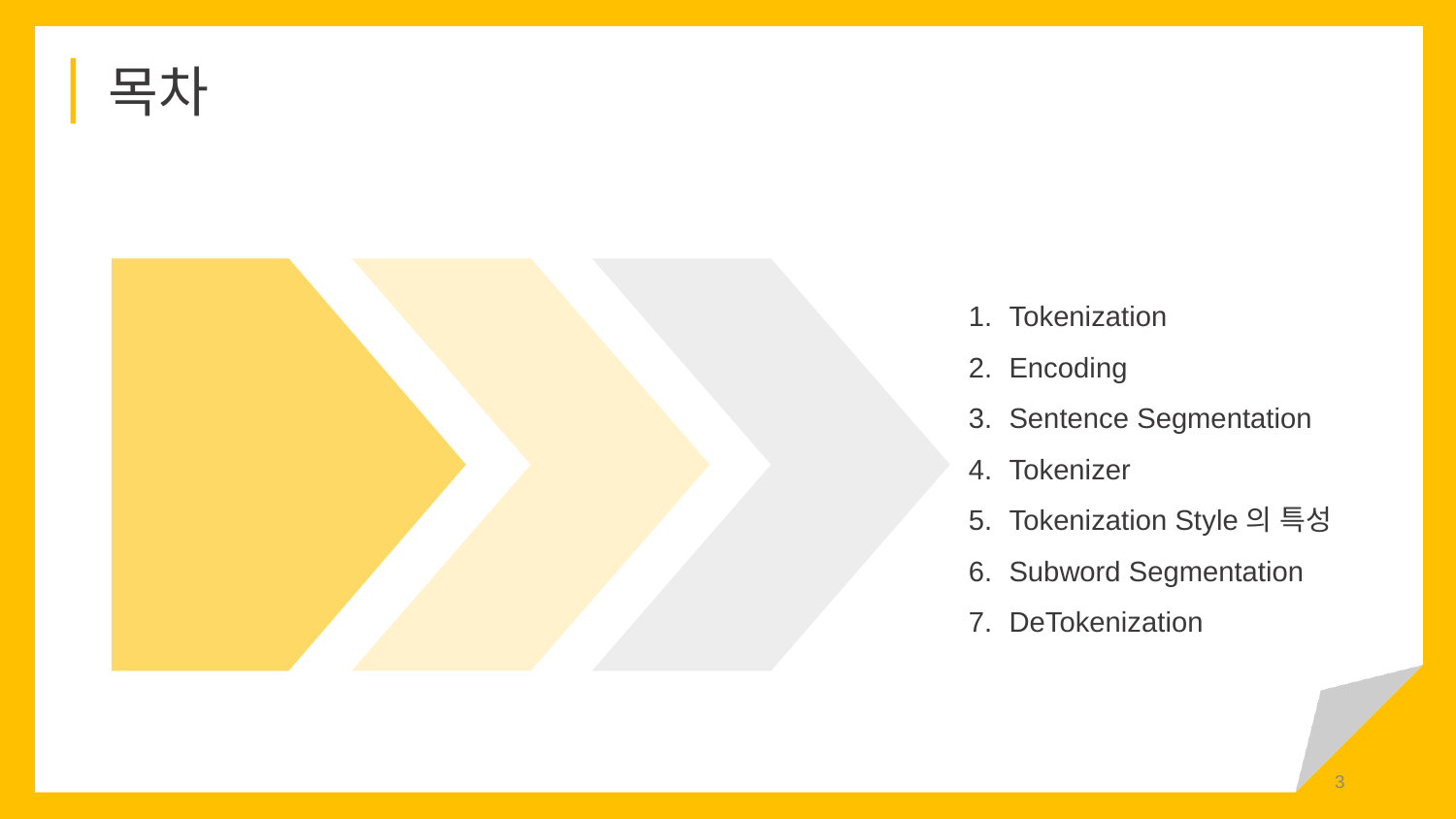

목차

Tokenization
Encoding
Sentence Segmentation
Tokenizer
Tokenization Style의 특성
Subword Segmentation
DeTokenization
3